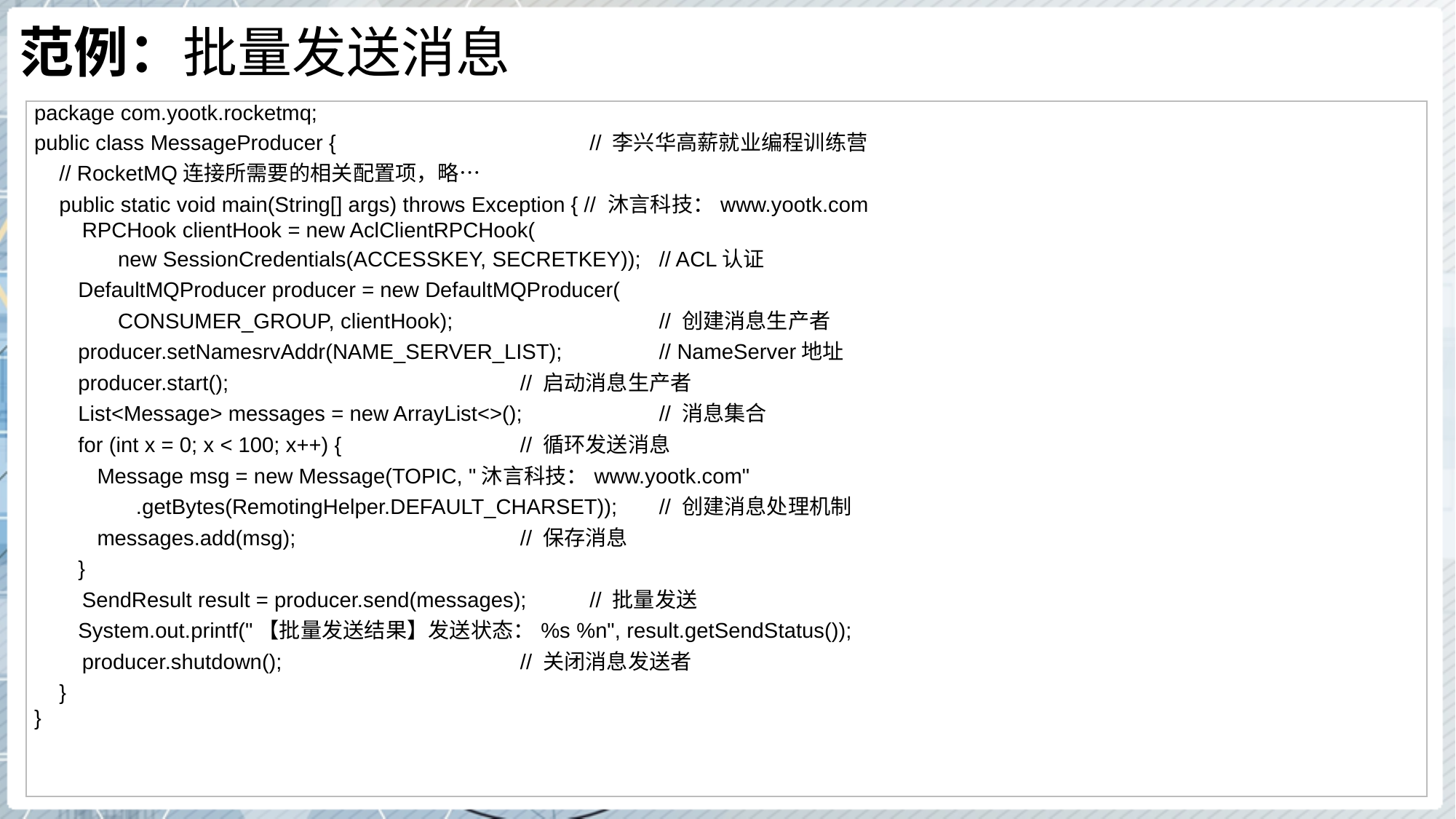

# 范例：批量发送消息
| package com.yootk.rocketmq; public class MessageProducer { // 李兴华高薪就业编程训练营 // RocketMQ连接所需要的相关配置项，略… public static void main(String[] args) throws Exception { // 沐言科技：www.yootk.com RPCHook clientHook = new AclClientRPCHook( new SessionCredentials(ACCESSKEY, SECRETKEY)); // ACL认证 DefaultMQProducer producer = new DefaultMQProducer( CONSUMER\_GROUP, clientHook); // 创建消息生产者 producer.setNamesrvAddr(NAME\_SERVER\_LIST); // NameServer地址 producer.start(); // 启动消息生产者 List<Message> messages = new ArrayList<>(); // 消息集合 for (int x = 0; x < 100; x++) { // 循环发送消息 Message msg = new Message(TOPIC, "沐言科技：www.yootk.com" .getBytes(RemotingHelper.DEFAULT\_CHARSET)); // 创建消息处理机制 messages.add(msg); // 保存消息 } SendResult result = producer.send(messages); // 批量发送 System.out.printf("【批量发送结果】发送状态：%s %n", result.getSendStatus()); producer.shutdown(); // 关闭消息发送者 } } |
| --- |